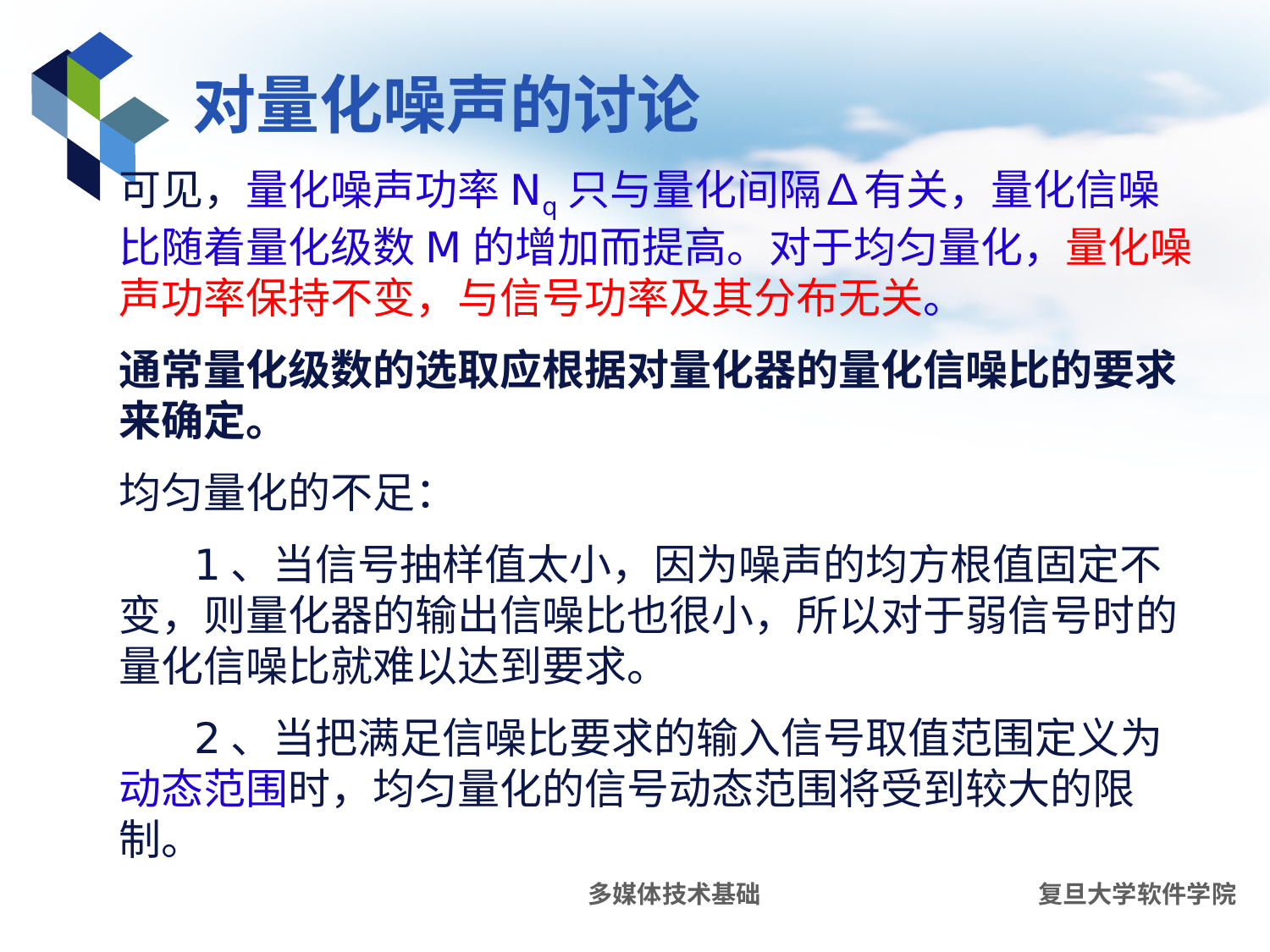

# 对量化噪声的讨论
可见，量化噪声功率Nq只与量化间隔∆有关，量化信噪比随着量化级数M的增加而提高。对于均匀量化，量化噪声功率保持不变，与信号功率及其分布无关。
通常量化级数的选取应根据对量化器的量化信噪比的要求来确定。
均匀量化的不足：
1、当信号抽样值太小，因为噪声的均方根值固定不变，则量化器的输出信噪比也很小，所以对于弱信号时的量化信噪比就难以达到要求。
2、当把满足信噪比要求的输入信号取值范围定义为动态范围时，均匀量化的信号动态范围将受到较大的限制。
多媒体技术基础